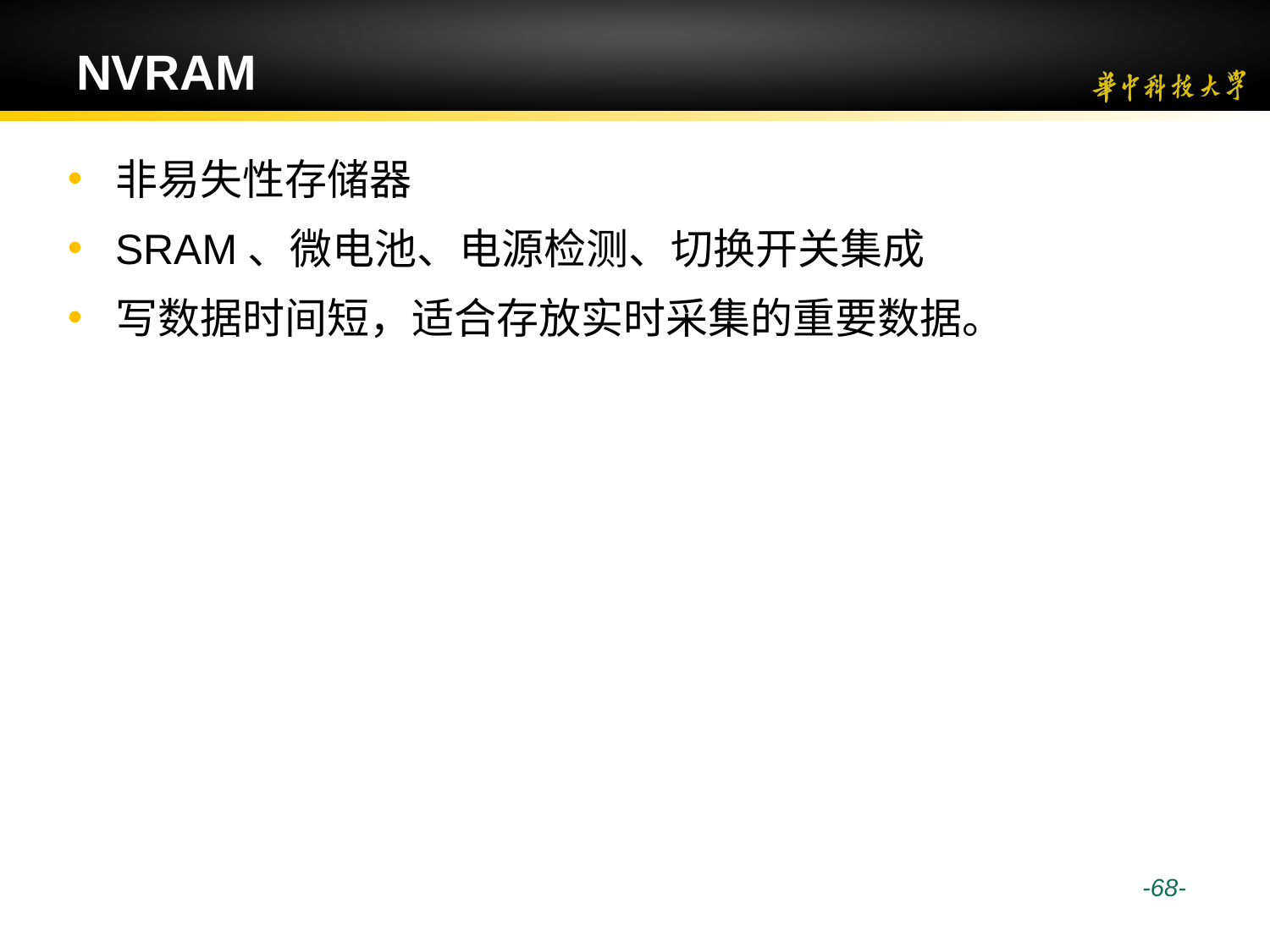

# NVRAM
非易失性存储器
SRAM、微电池、电源检测、切换开关集成
写数据时间短，适合存放实时采集的重要数据。
 -68-